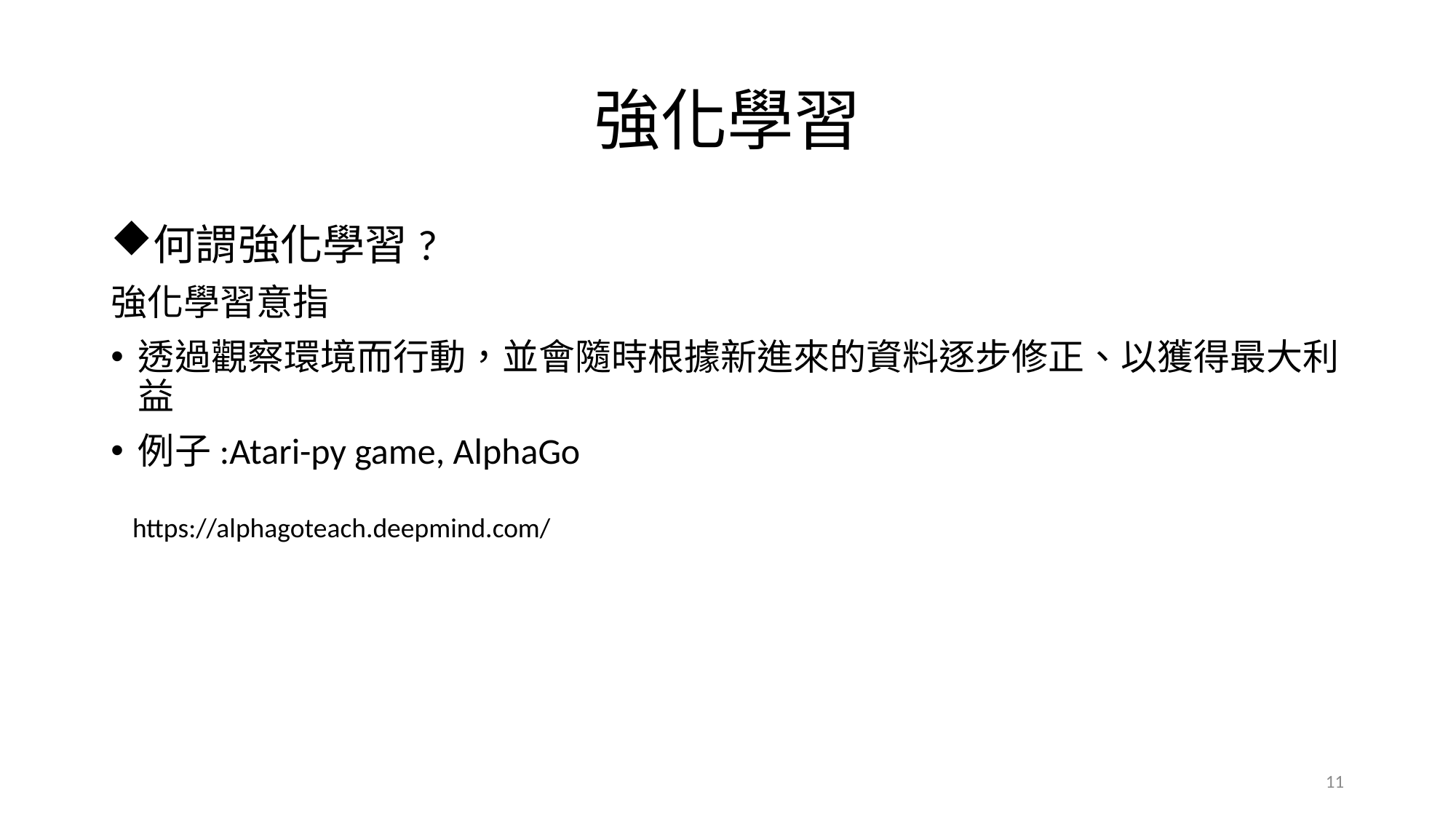

# 強化學習
何謂強化學習?
強化學習意指
透過觀察環境而行動，並會隨時根據新進來的資料逐步修正、以獲得最大利益
例子:Atari-py game, AlphaGo

https://alphagoteach.deepmind.com/
11